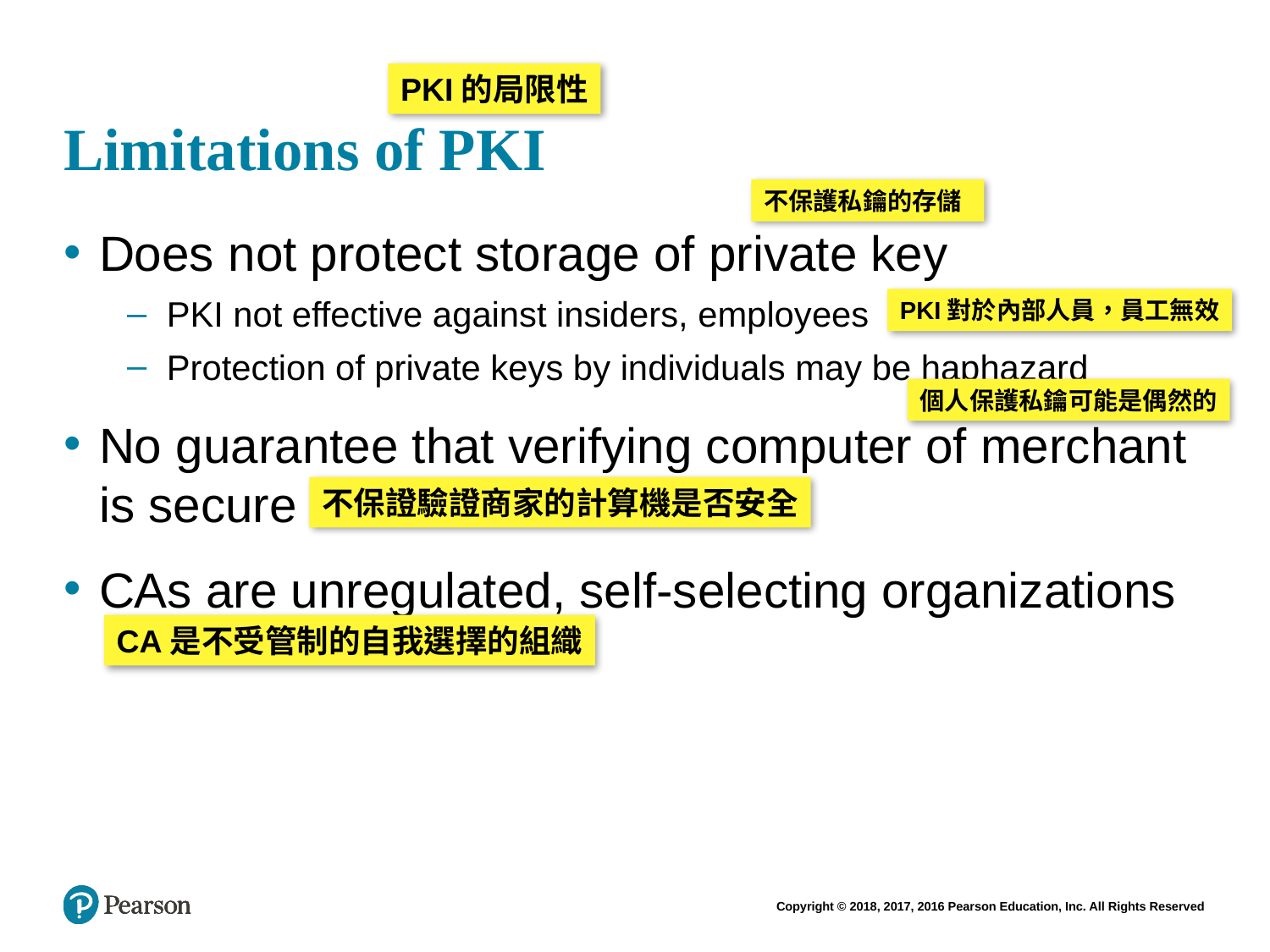

# Limitations of PKI
PKI的局限性
不保護私鑰的存儲
Does not protect storage of private key
PKI not effective against insiders, employees
Protection of private keys by individuals may be haphazard
No guarantee that verifying computer of merchant is secure
CAs are unregulated, self-selecting organizations

PKI對於內部人員，員工無效
個人保護私鑰可能是偶然的
不保證驗證商家的計算機是否安全
CA是不受管制的自我選擇的組織